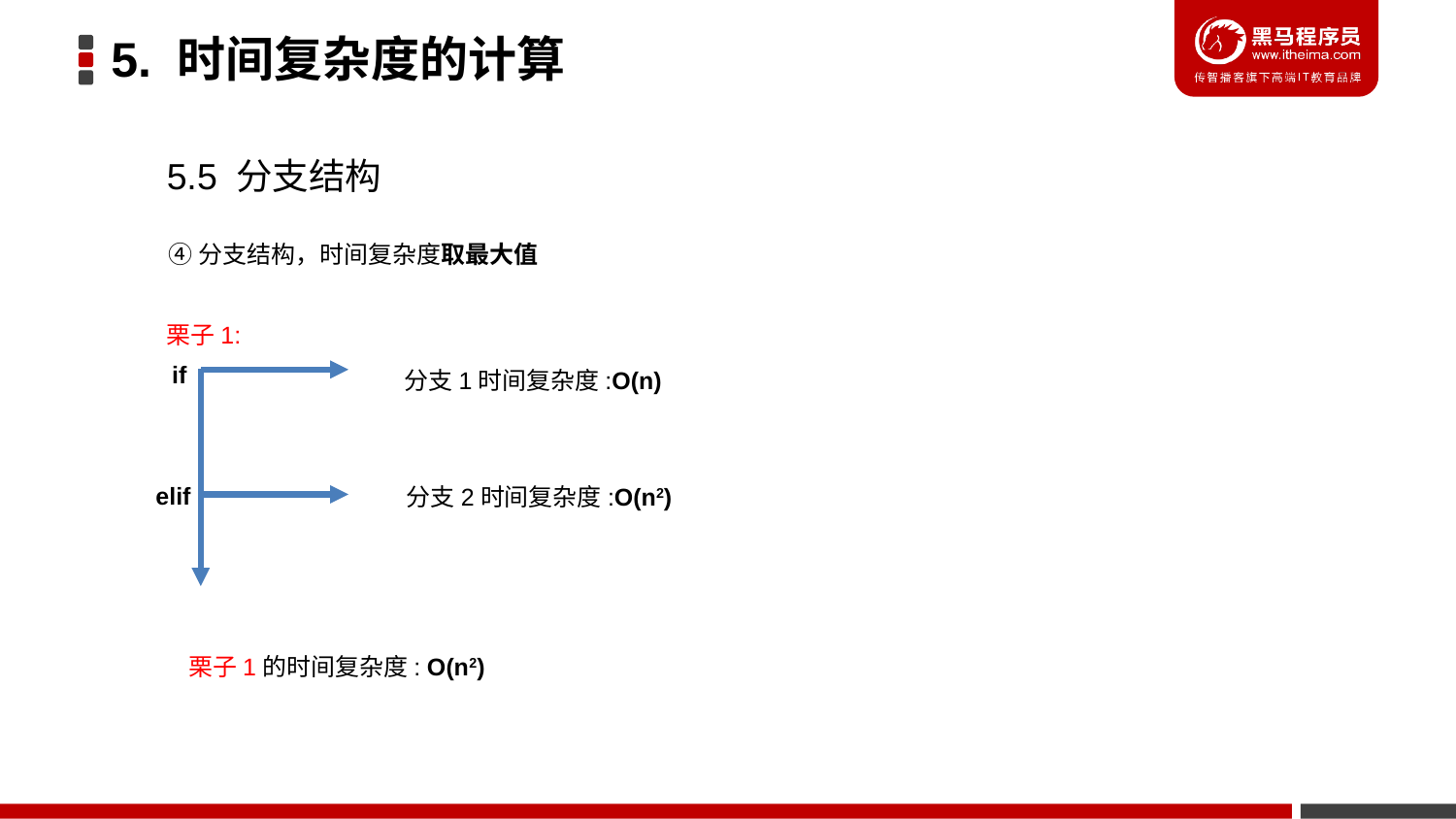

5. 时间复杂度的计算
5.5 分支结构

④分支结构，时间复杂度取最大值

栗子1:
if
分支1时间复杂度:O(n)
elif
分支2时间复杂度:O(n2)
栗子1的时间复杂度: O(n2)